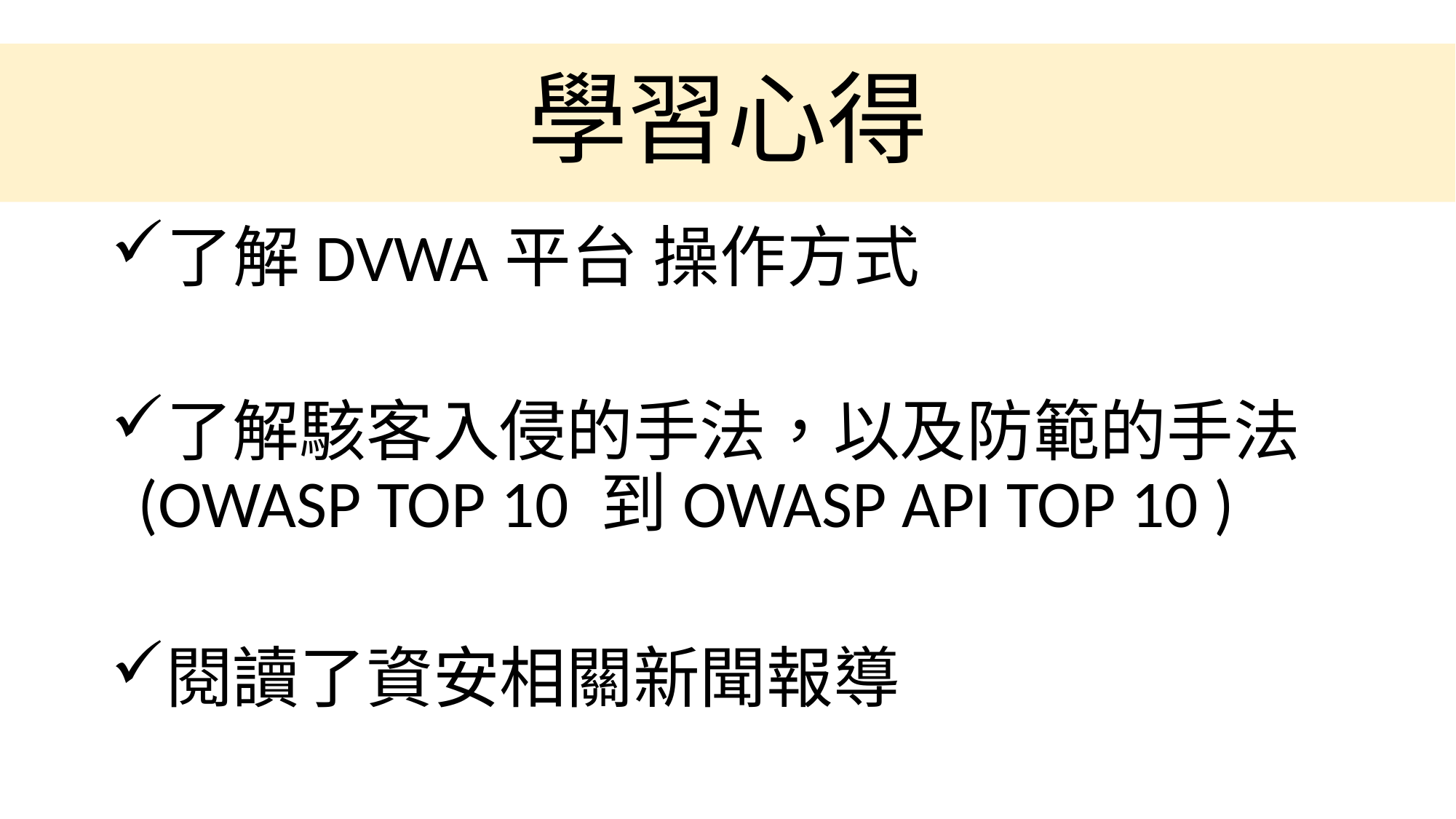

# 學習心得
了解DVWA平台 操作方式

了解駭客入侵的手法，以及防範的手法(OWASP TOP 10 到OWASP API TOP 10 )

閱讀了資安相關新聞報導